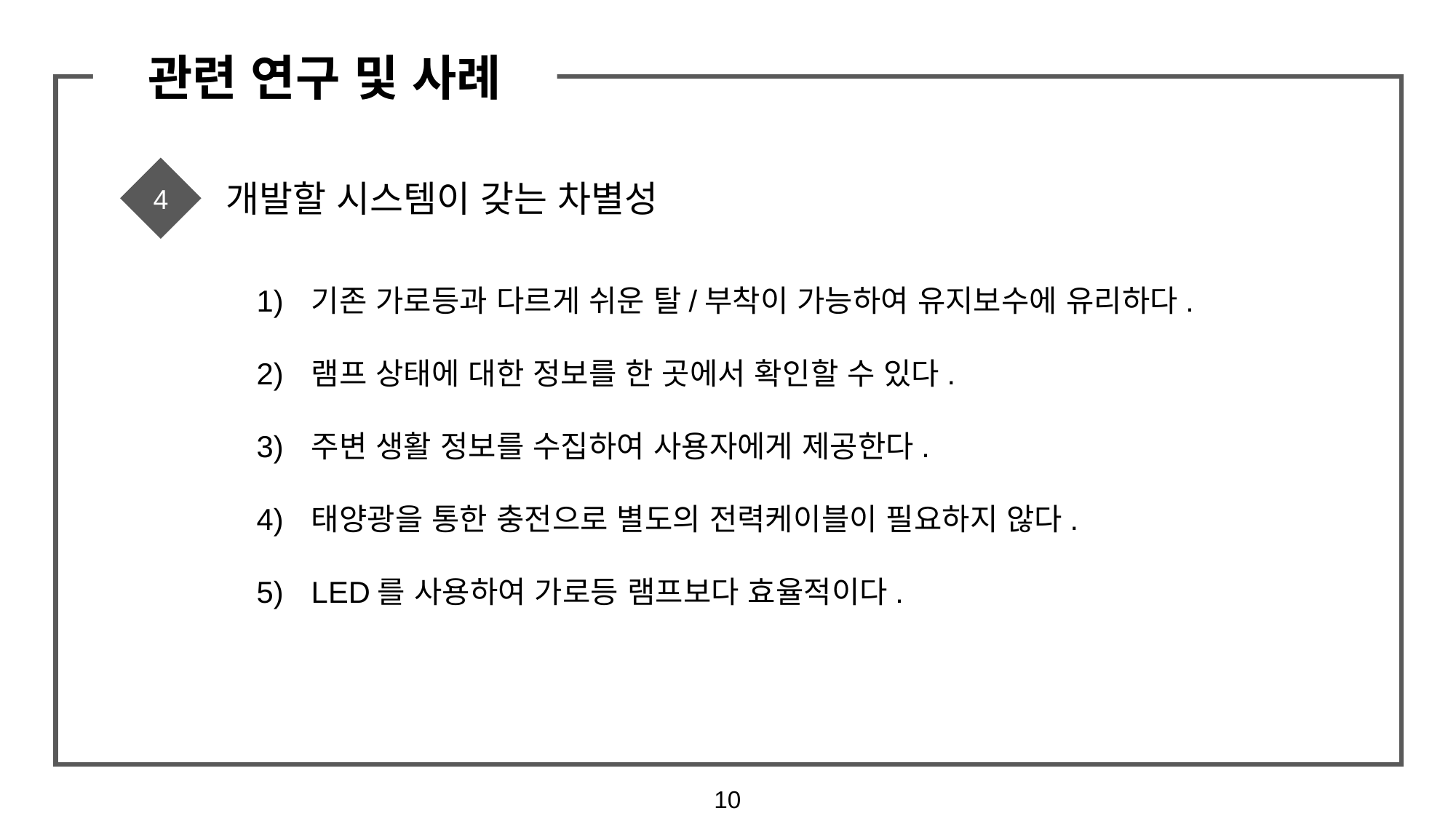

관련 연구 및 사례

4
개발할 시스템이 갖는 차별성

기존 가로등과 다르게 쉬운 탈/부착이 가능하여 유지보수에 유리하다.

램프 상태에 대한 정보를 한 곳에서 확인할 수 있다.

주변 생활 정보를 수집하여 사용자에게 제공한다.

태양광을 통한 충전으로 별도의 전력케이블이 필요하지 않다.

LED를 사용하여 가로등 램프보다 효율적이다.
10